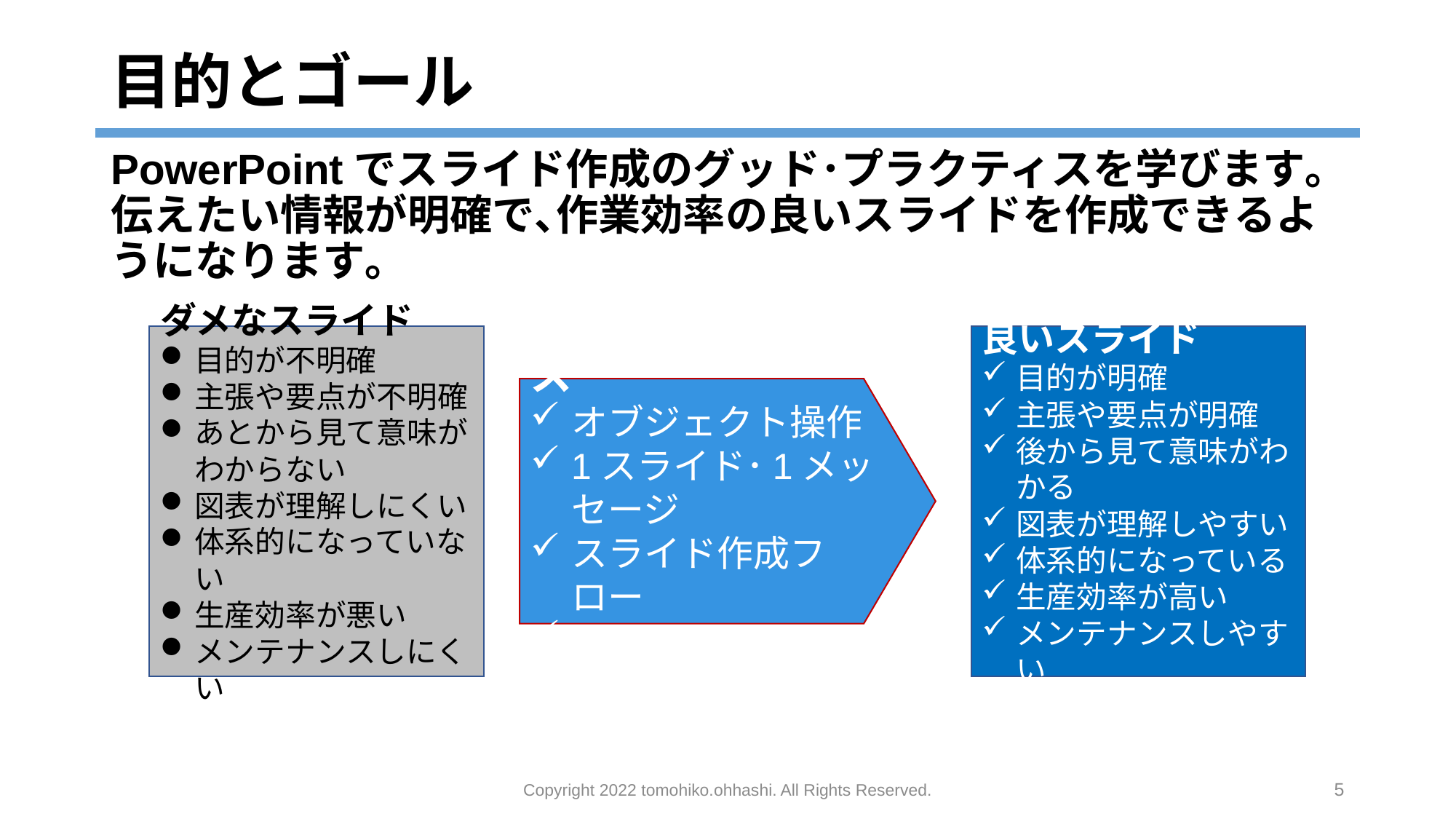

# 目的とゴール
PowerPointでスライド作成のグッド･プラクティスを学びます｡伝えたい情報が明確で､作業効率の良いスライドを作成できるようになります｡
ダメなスライド
目的が不明確
主張や要点が不明確
あとから見て意味がわからない
図表が理解しにくい
体系的になっていない
生産効率が悪い
メンテナンスしにくい
良いスライド
目的が明確
主張や要点が明確
後から見て意味がわかる
図表が理解しやすい
体系的になっている
生産効率が高い
メンテナンスしやすい
グッド･プラクティス
オブジェクト操作
1スライド･1メッセージ
スライド作成フロー
ロジカル･シンキング
Copyright 2022 tomohiko.ohhashi. All Rights Reserved.
5